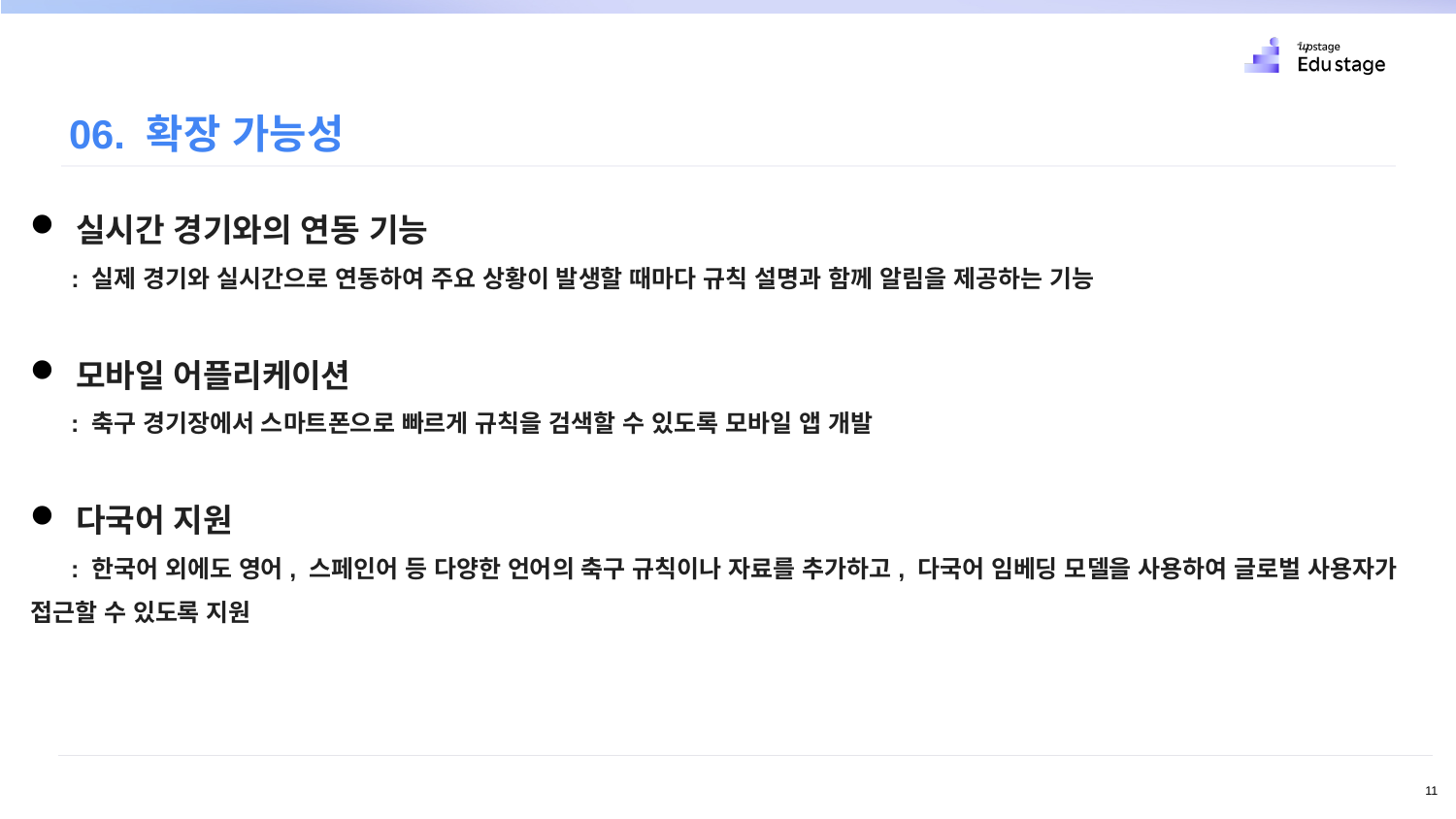

06. 확장 가능성
실시간 경기와의 연동 기능
      : 실제 경기와 실시간으로 연동하여 주요 상황이 발생할 때마다 규칙 설명과 함께 알림을 제공하는 기능

모바일 어플리케이션
      : 축구 경기장에서 스마트폰으로 빠르게 규칙을 검색할 수 있도록 모바일 앱 개발

다국어 지원
      : 한국어 외에도 영어, 스페인어 등 다양한 언어의 축구 규칙이나 자료를 추가하고, 다국어 임베딩 모델을 사용하여 글로벌 사용자가 접근할 수 있도록 지원